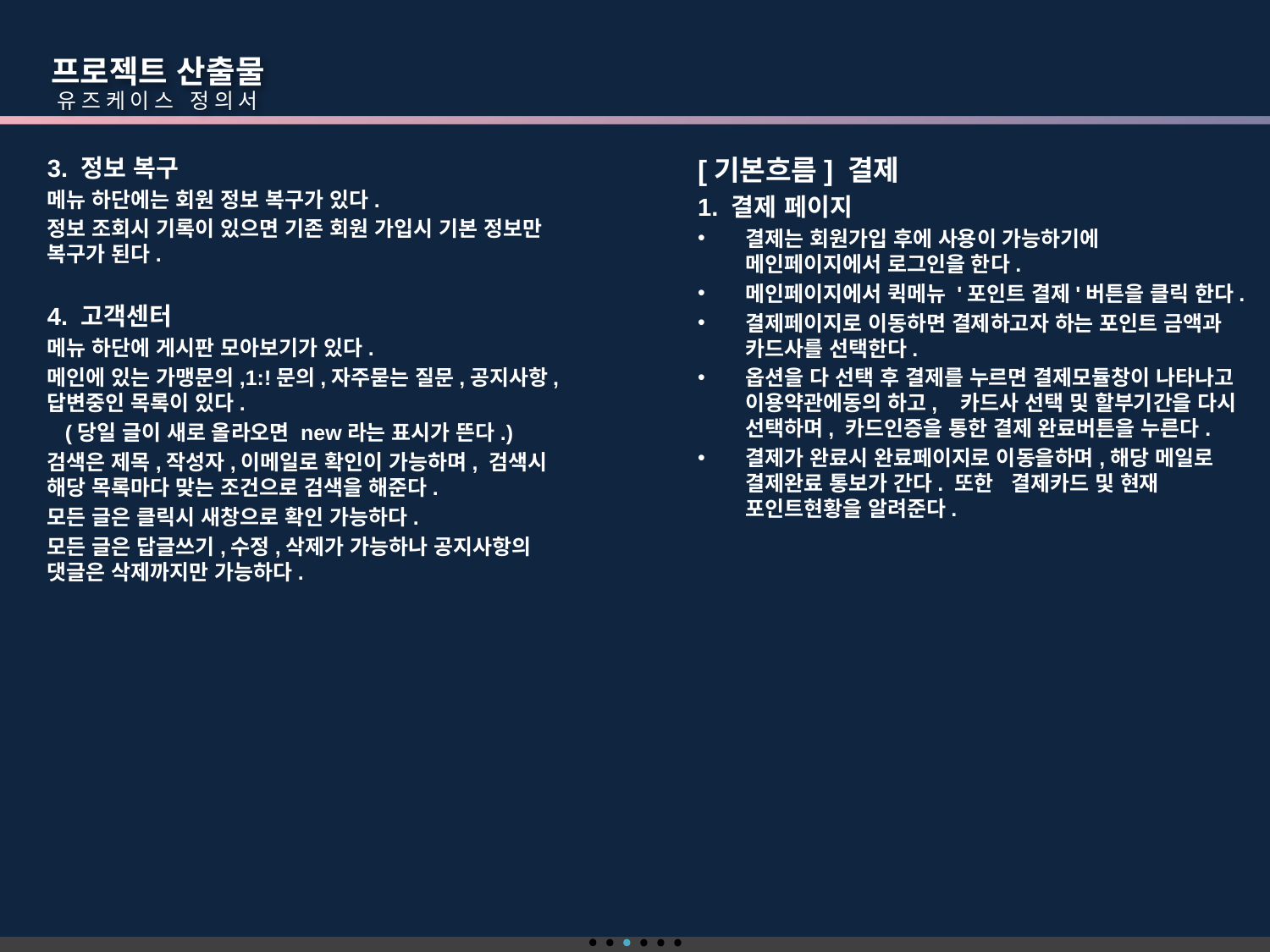

프로젝트 산출물
 유즈케이스 정의서
3. 정보 복구
메뉴 하단에는 회원 정보 복구가 있다.
정보 조회시 기록이 있으면 기존 회원 가입시 기본 정보만 복구가 된다.

4. 고객센터
메뉴 하단에 게시판 모아보기가 있다.
메인에 있는 가맹문의,1:!문의,자주묻는 질문,공지사항,답변중인 목록이 있다.
   (당일 글이 새로 올라오면 new라는 표시가 뜬다.)
검색은 제목,작성자,이메일로 확인이 가능하며, 검색시 해당 목록마다 맞는 조건으로 검색을 해준다.
모든 글은 클릭시 새창으로 확인 가능하다.
모든 글은 답글쓰기,수정,삭제가 가능하나 공지사항의 댓글은 삭제까지만 가능하다.
[기본흐름] 결제
1. 결제 페이지
결제는 회원가입 후에 사용이 가능하기에 메인페이지에서 로그인을 한다.
메인페이지에서 퀵메뉴 '포인트 결제'버튼을 클릭 한다.
결제페이지로 이동하면 결제하고자 하는 포인트 금액과 카드사를 선택한다.
옵션을 다 선택 후 결제를 누르면 결제모듈창이 나타나고 이용약관에동의 하고,   카드사 선택 및 할부기간을 다시 선택하며, 카드인증을 통한 결제 완료버튼을 누른다.
결제가 완료시 완료페이지로 이동을하며,해당 메일로 결제완료 통보가 간다. 또한   결제카드 및 현재 포인트현황을 알려준다.